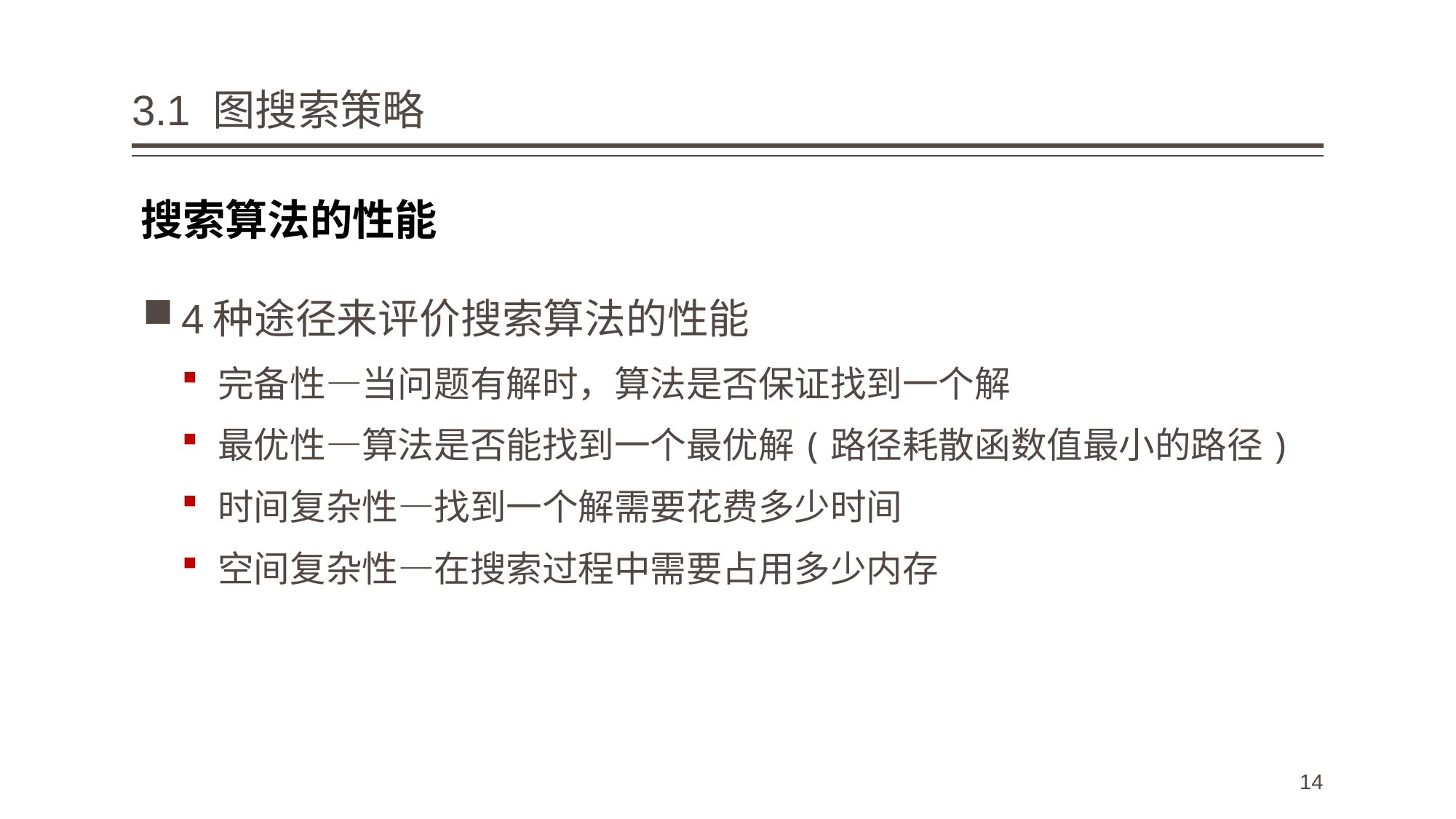

# 3.1 图搜索策略
搜索算法的性能
4种途径来评价搜索算法的性能
完备性—当问题有解时，算法是否保证找到一个解
最优性—算法是否能找到一个最优解(路径耗散函数值最小的路径)
时间复杂性—找到一个解需要花费多少时间
空间复杂性—在搜索过程中需要占用多少内存

14